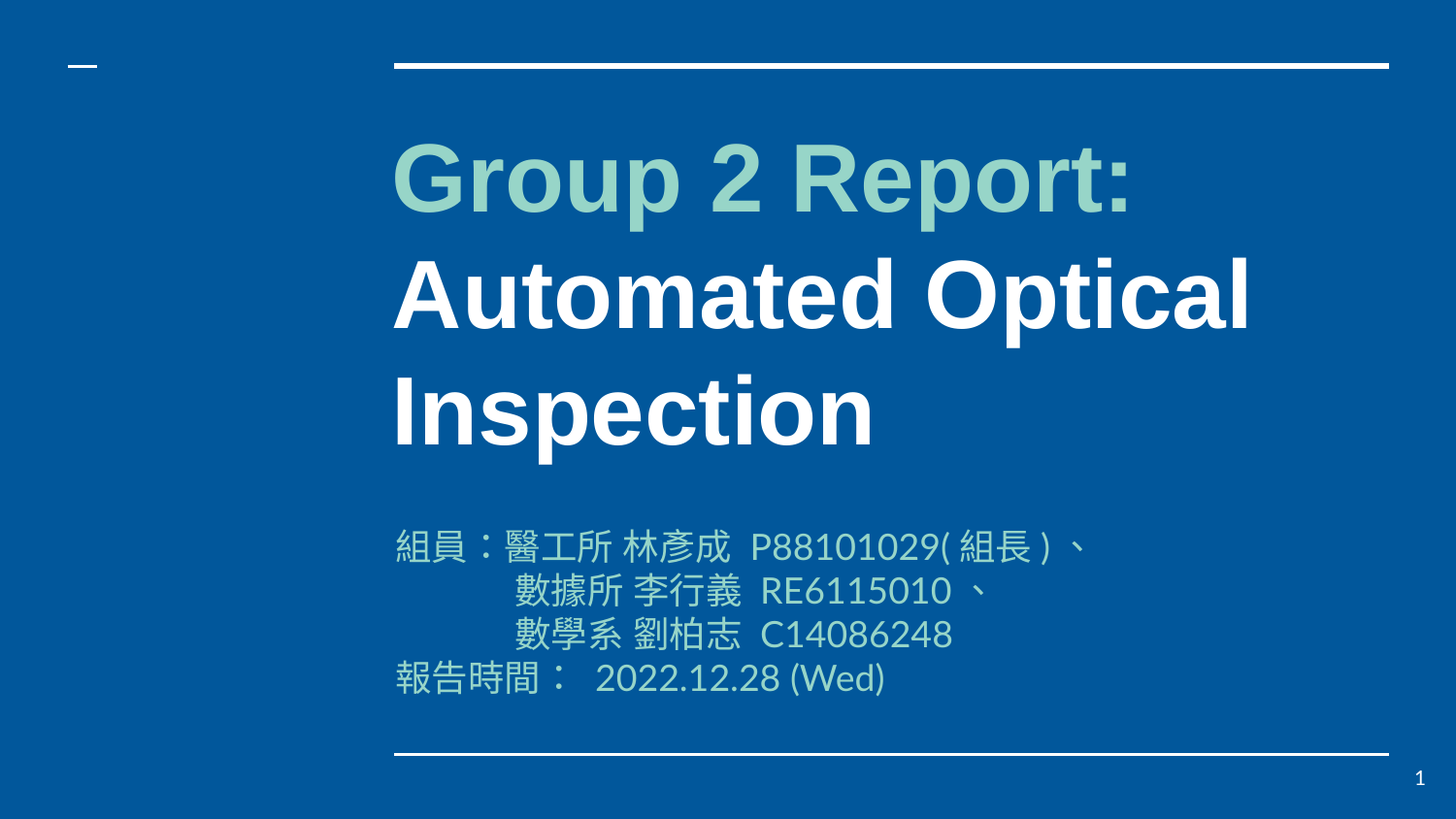

# Group 2 Report: Automated Optical Inspection
組員：醫工所 林彥成 P88101029(組長)、
            數據所 李行義 RE6115010、
            數學系 劉柏志 C14086248
報告時間： 2022.12.28 (Wed)
1